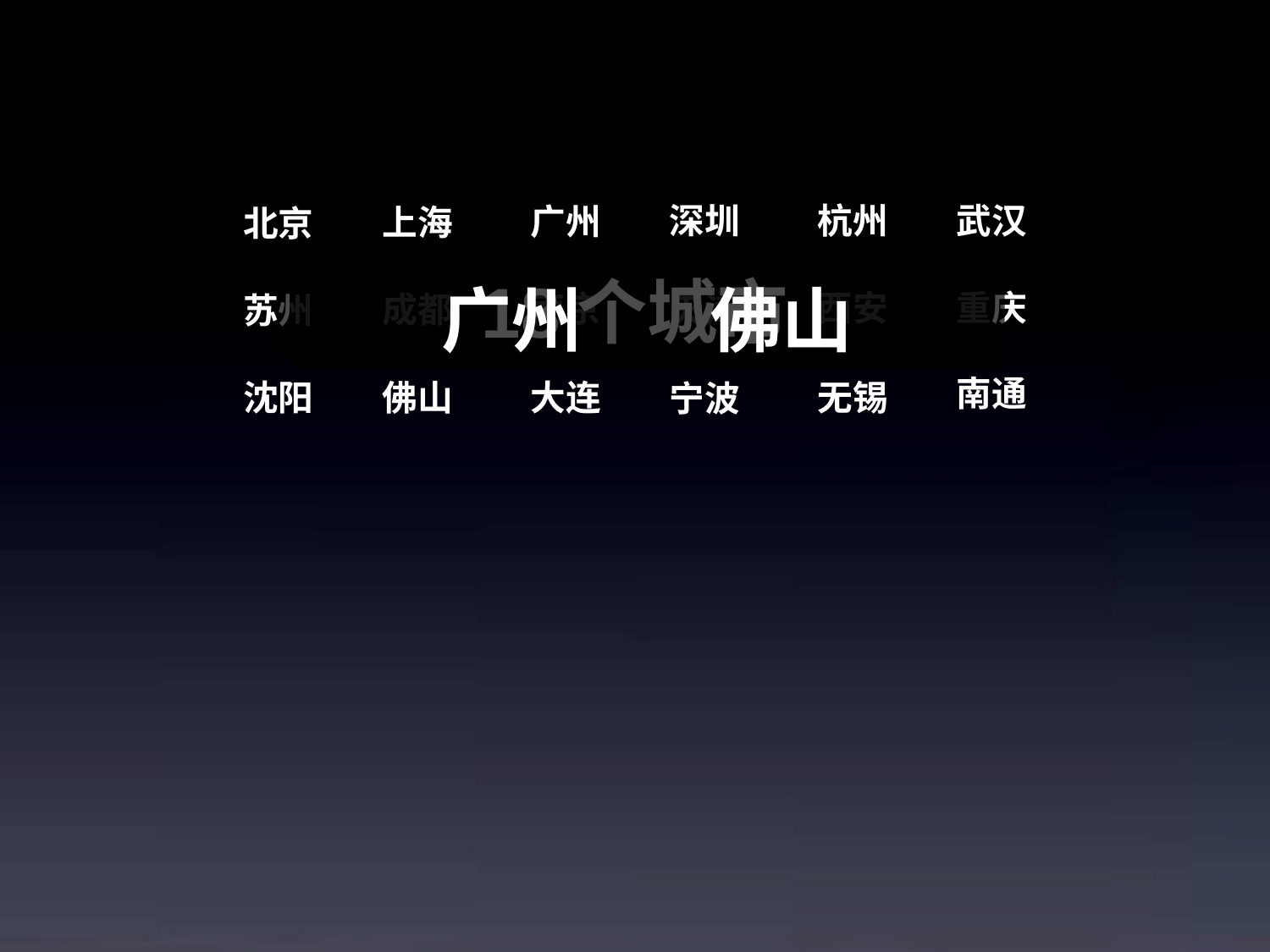

深圳
杭州
武汉
广州
上海
北京
18个城市
广州        佛山
西安
重庆
南京
成都
苏州
天津
南通
大连
无锡
沈阳
佛山
宁波